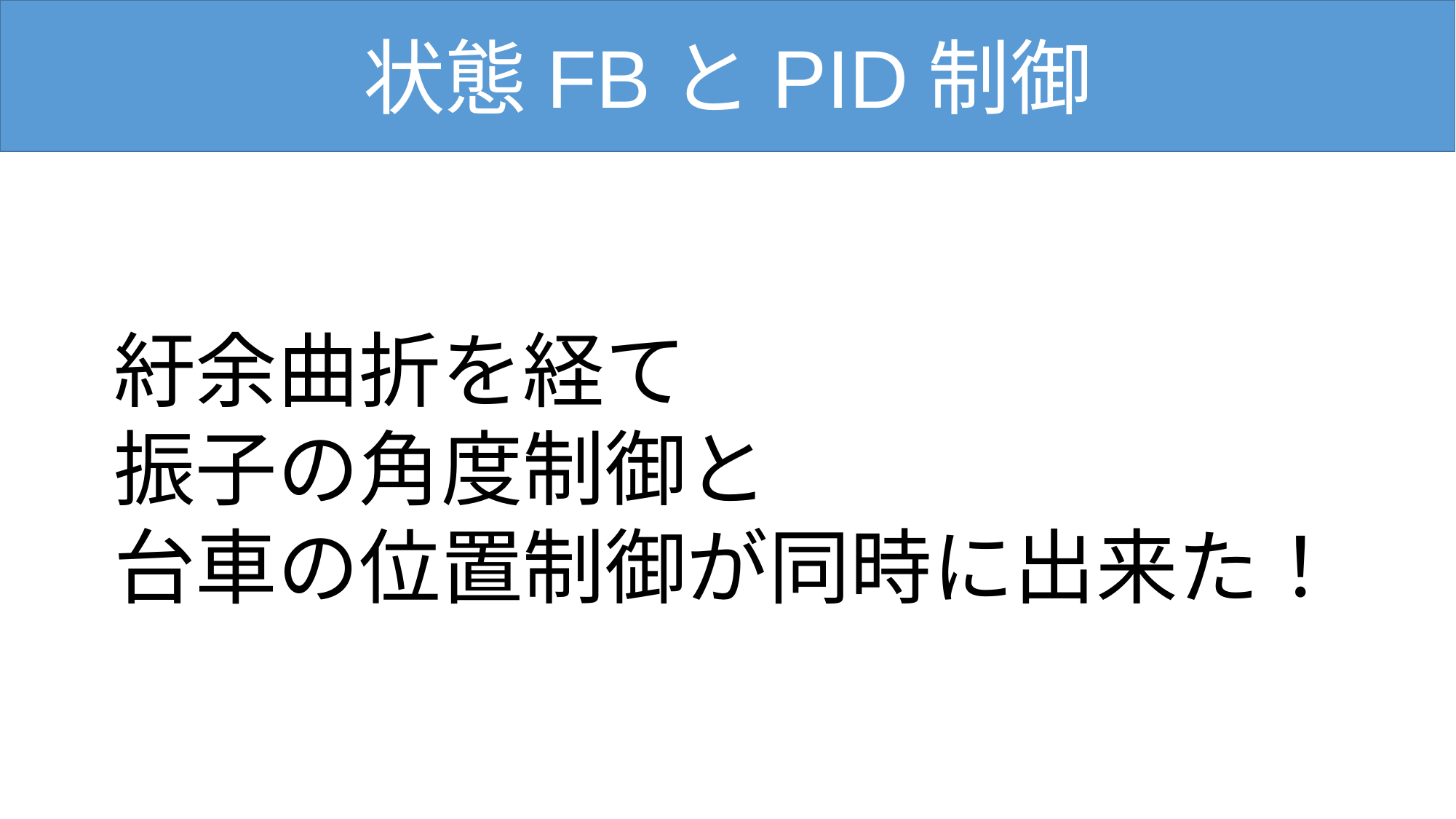

状態FBとPID制御
紆余曲折を経て
振子の角度制御と
台車の位置制御が同時に出来た！